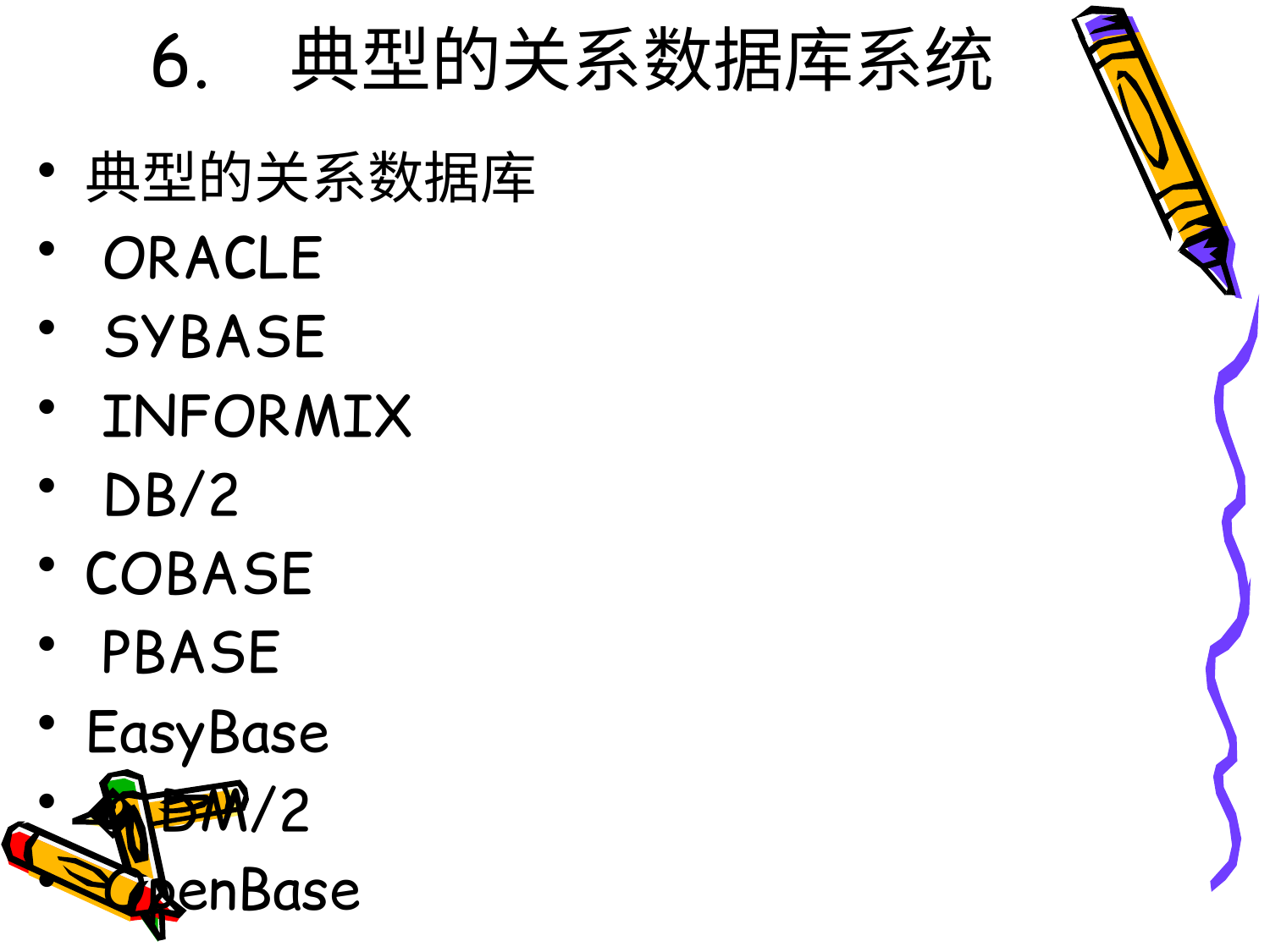

# 6.   典型的关系数据库系统
典型的关系数据库
 ORACLE
 SYBASE
 INFORMIX
 DB/2
COBASE
 PBASE
EasyBase
� DM/2
 OpenBase